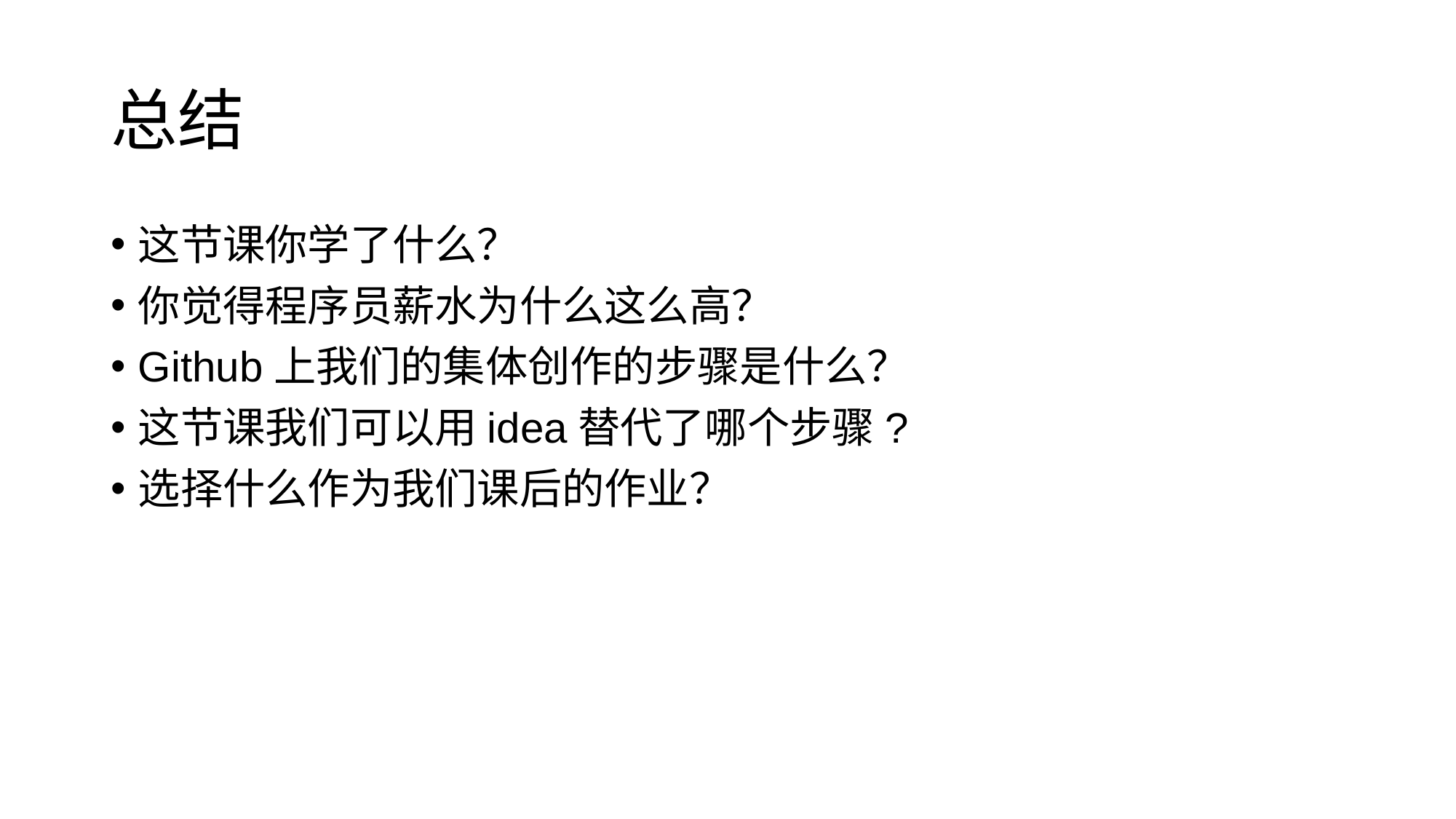

# 总结
这节课你学了什么？
你觉得程序员薪水为什么这么高？
Github上我们的集体创作的步骤是什么？
这节课我们可以用idea替代了哪个步骤?
选择什么作为我们课后的作业？